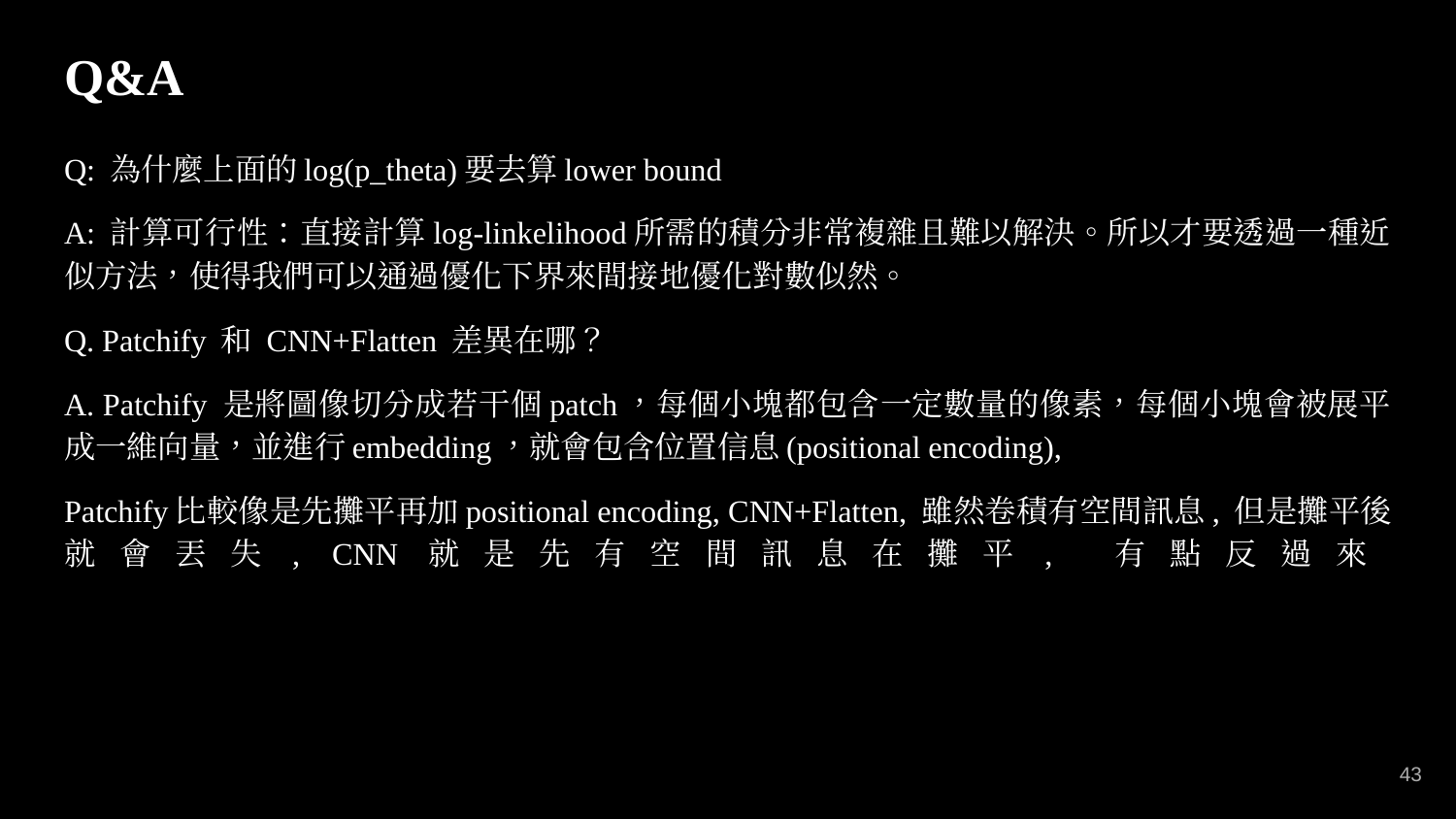

# Q&A
Q: 為什麼上面的log(p_theta)要去算lower bound
A: 計算可行性：直接計算log-linkelihood所需的積分非常複雜且難以解決。所以才要透過一種近似方法，使得我們可以通過優化下界來間接地優化對數似然。
Q. Patchify 和 CNN+Flatten 差異在哪？
A. Patchify 是將圖像切分成若干個patch，每個小塊都包含一定數量的像素，每個小塊會被展平成一維向量，並進行embedding，就會包含位置信息(positional encoding),
Patchify比較像是先攤平再加positional encoding, CNN+Flatten, 雖然卷積有空間訊息, 但是攤平後就會丟失, CNN就是先有空間訊息在攤平, 有點反過來

43